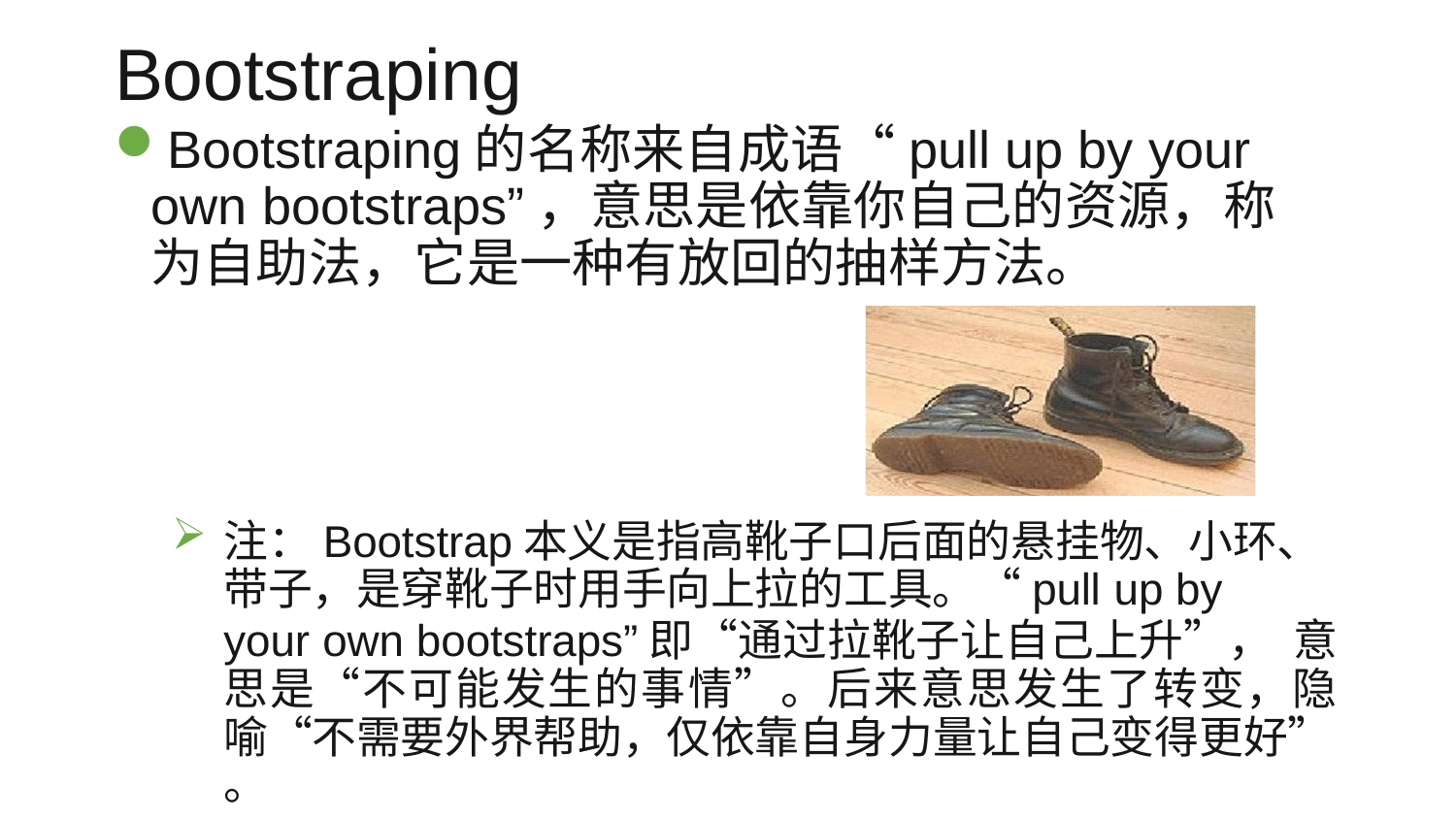

# Bootstraping
Bootstraping的名称来自成语“pull up by your  own bootstraps”，意思是依靠你自己的资源，称 为自助法，它是一种有放回的抽样方法。

注：Bootstrap本义是指高靴子口后面的悬挂物、小环、
带子，是穿靴子时用手向上拉的工具。“pull up by
your own bootstraps”即“通过拉靴子让自己上升”，  意思是“不可能发生的事情”。后来意思发生了转变，隐 喻“不需要外界帮助，仅依靠自身力量让自己变得更好”
。